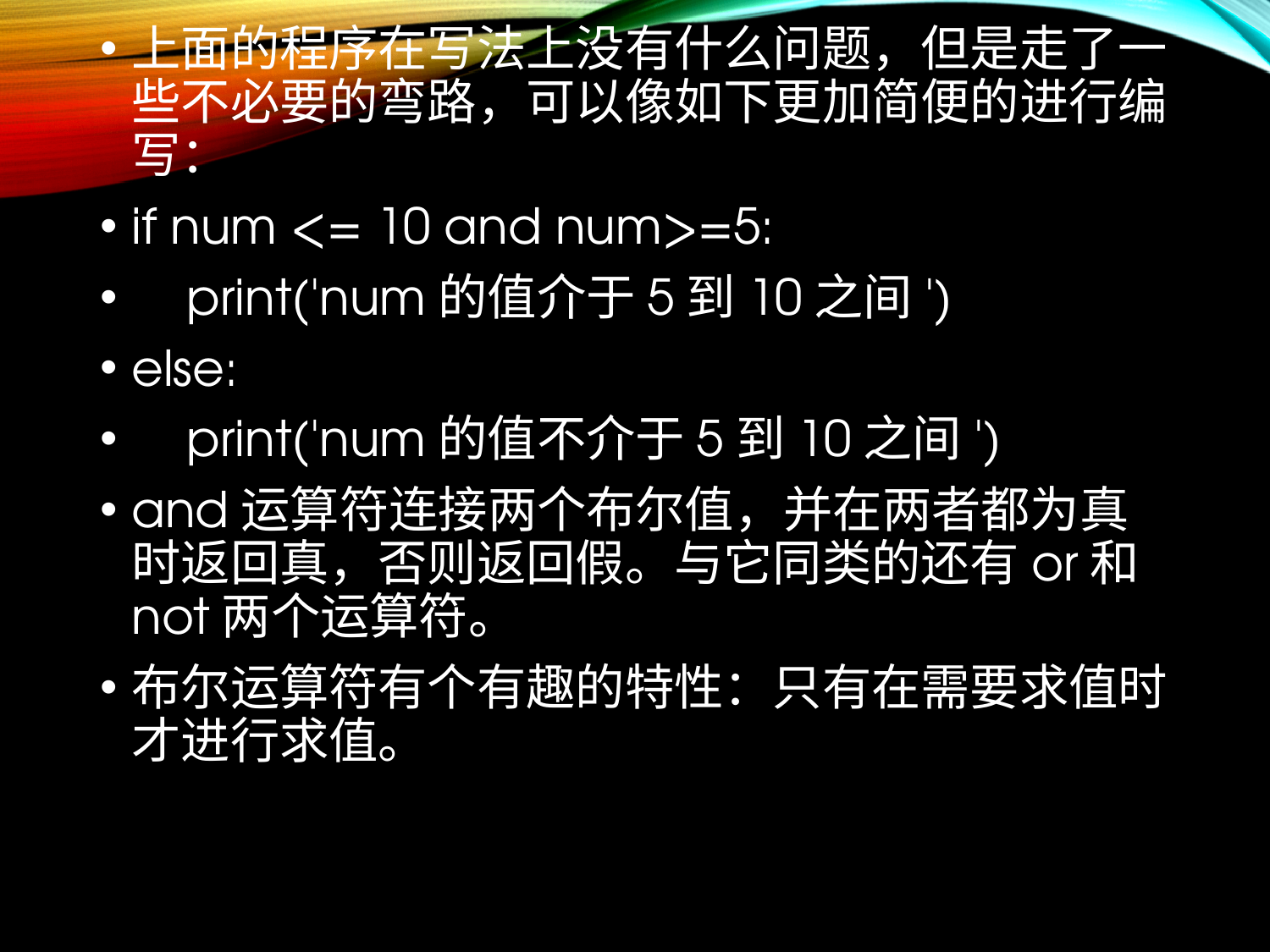

上面的程序在写法上没有什么问题，但是走了一些不必要的弯路，可以像如下更加简便的进行编写：
if num <= 10 and num>=5:
    print('num的值介于5到10之间')
else:
    print('num的值不介于5到10之间')
and运算符连接两个布尔值，并在两者都为真时返回真，否则返回假。与它同类的还有or和not两个运算符。
布尔运算符有个有趣的特性：只有在需要求值时才进行求值。